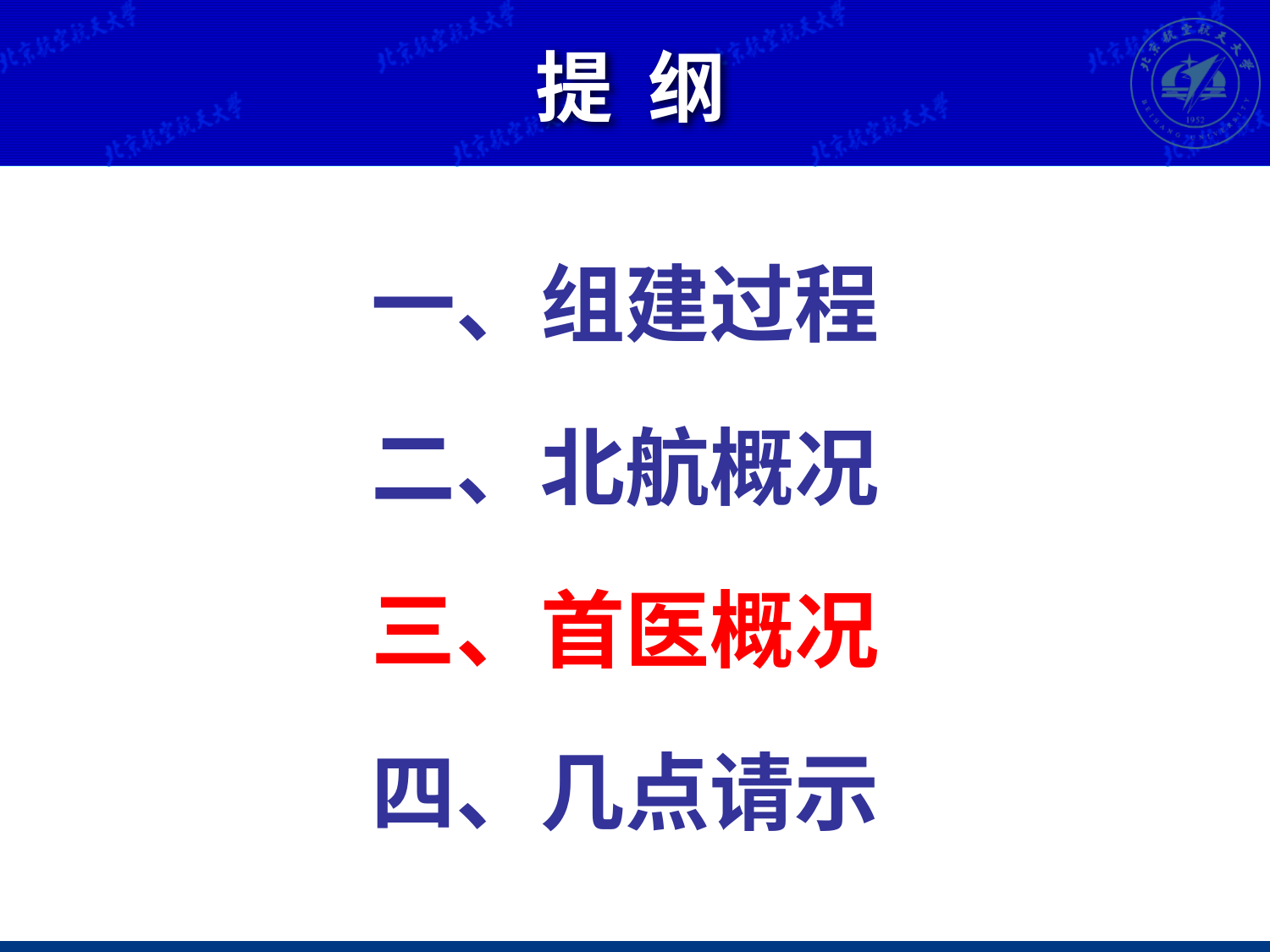

# 提  纲
一、组建过程
二、北航概况
三、首医概况
四、几点请示